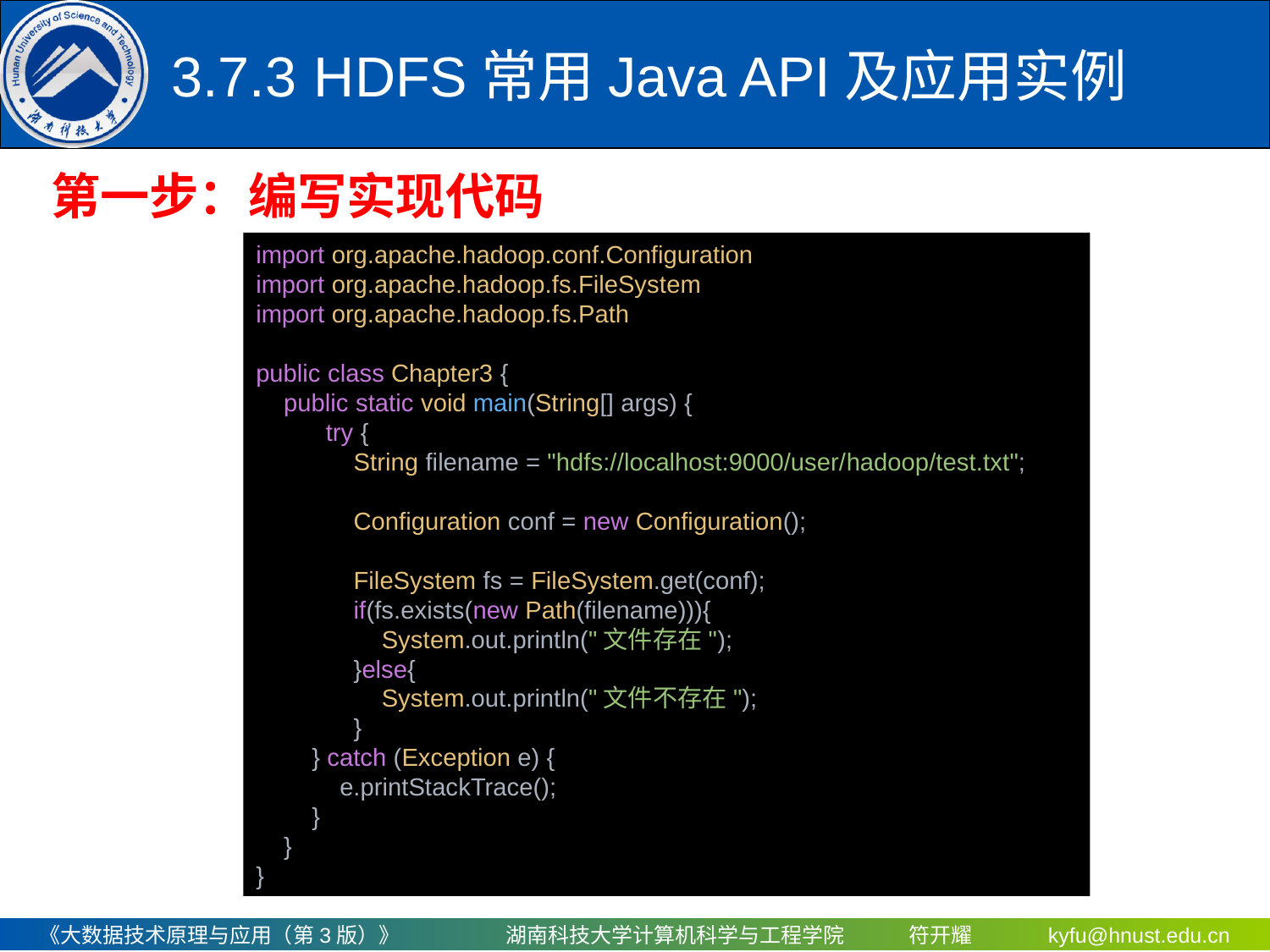

# 3.7.3	 HDFS常用Java API及应用实例
第一步：编写实现代码
import org.apache.hadoop.conf.Configuration;
import org.apache.hadoop.fs.FileSystem;
import org.apache.hadoop.fs.Path;

public class Chapter3 {
    public static void main(String[] args) {
          try {
              String filename = "hdfs://localhost:9000/user/hadoop/test.txt";

              Configuration conf = new Configuration();

              FileSystem fs = FileSystem.get(conf);
              if(fs.exists(new Path(filename))){
                  System.out.println("文件存在");
              }else{
                  System.out.println("文件不存在");
              }
        } catch (Exception e) {
            e.printStackTrace();
        }
    }
}